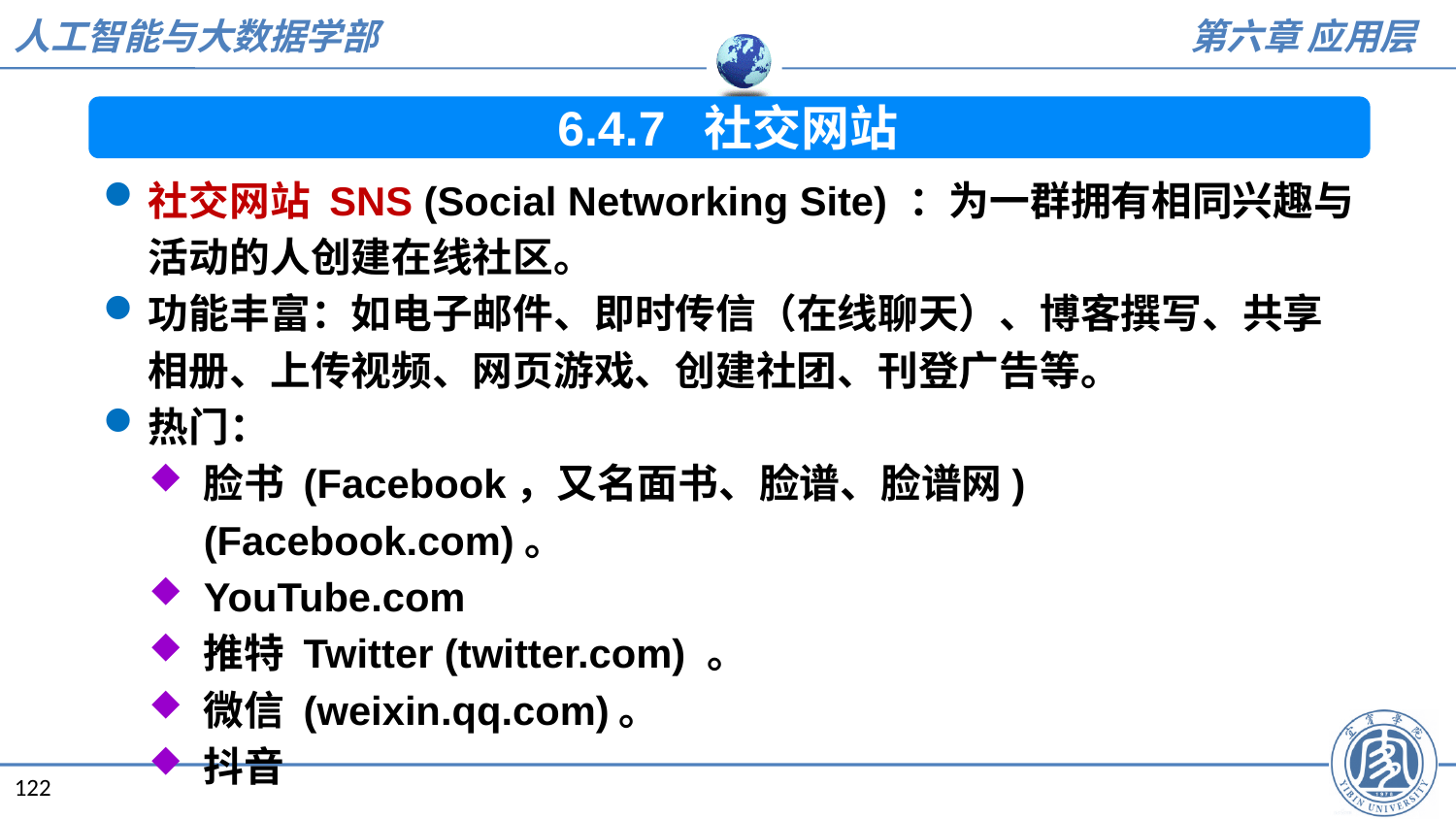

6.4.7  社交网站

社交网站 SNS (Social Networking Site) ：为一群拥有相同兴趣与活动的人创建在线社区。
功能丰富：如电子邮件、即时传信（在线聊天）、博客撰写、共享相册、上传视频、网页游戏、创建社团、刊登广告等。
热门：
脸书 (Facebook，又名面书、脸谱、脸谱网) (Facebook.com)。
YouTube.com
推特 Twitter (twitter.com) 。
微信 (weixin.qq.com)。
抖音
122